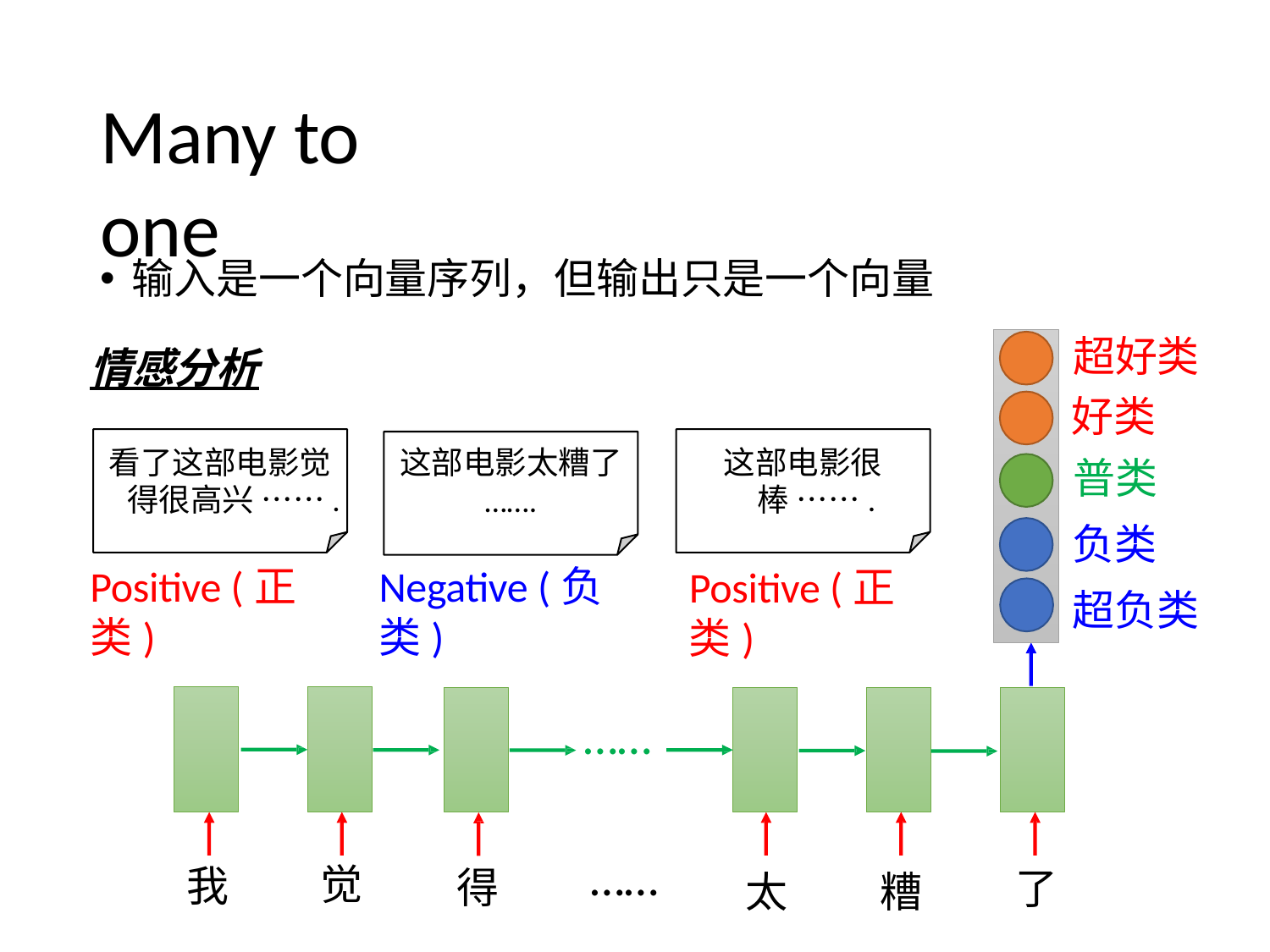

# Many to one
输入是一个向量序列，但输出只是一个向量
超好类 好类
普类
负类
超负类

情感分析

看了这部电影觉 得很高兴 …….
这部电影很 棒 …….
这部电影太糟了
…….

Positive (正类)
Negative (负类)
Positive (正类)

……

……
觉
我
得
了
太
糟